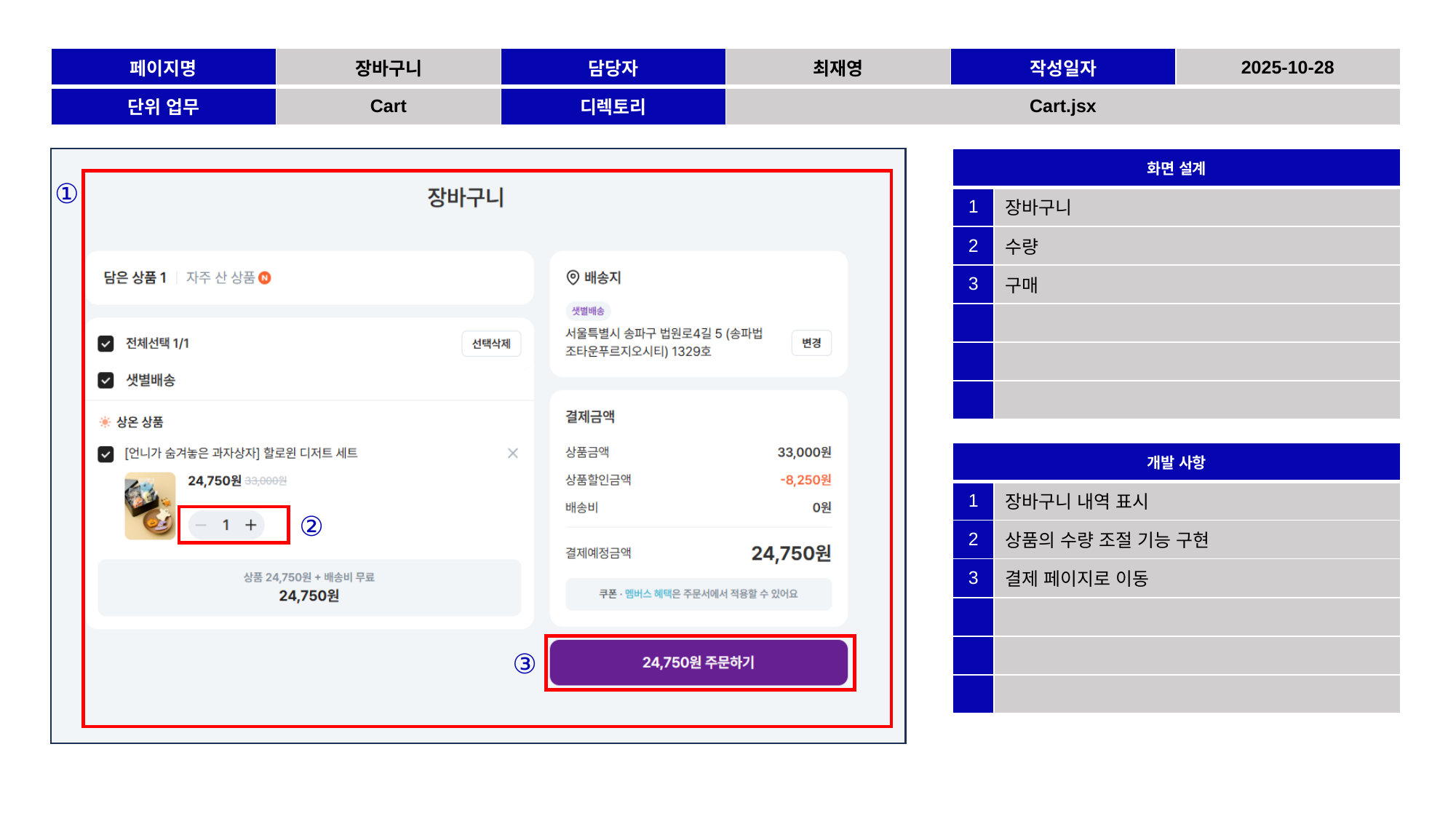

| 페이지명 | 장바구니 | 담당자 | 최재영 | 작성일자 | 2025-10-28 |
| --- | --- | --- | --- | --- | --- |
| 단위 업무 | Cart | 디렉토리 | Cart.jsx |  |  |
| 화면 설계 |  |
| --- | --- |
| 1 | 장바구니 |
| 2 | 수량 |
| 3 | 구매 |
|  |  |
|  |  |
|  |  |

①

| 개발 사항 |  |
| --- | --- |
| 1 | 장바구니 내역 표시 |
| 2 | 상품의 수량 조절 기능 구현 |
| 3 | 결제 페이지로 이동 |
|  |  |
|  |  |
|  |  |
②

③